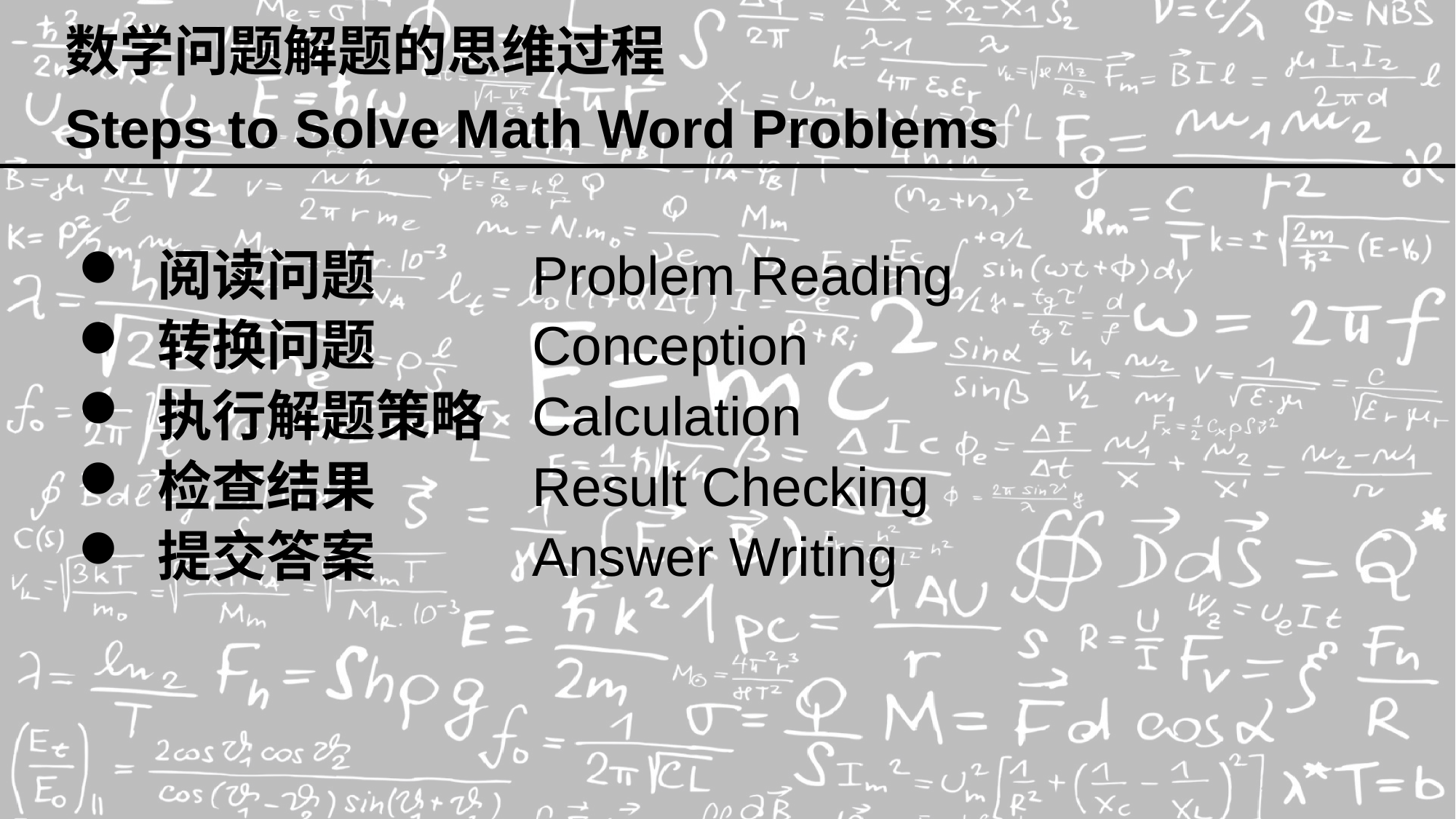

数学问题解题的思维过程
Steps to Solve Math Word Problems
 阅读问题
 转换问题
 执行解题策略
 检查结果
 提交答案
 Problem Reading
 Conception
 Calculation
 Result Checking
 Answer Writing